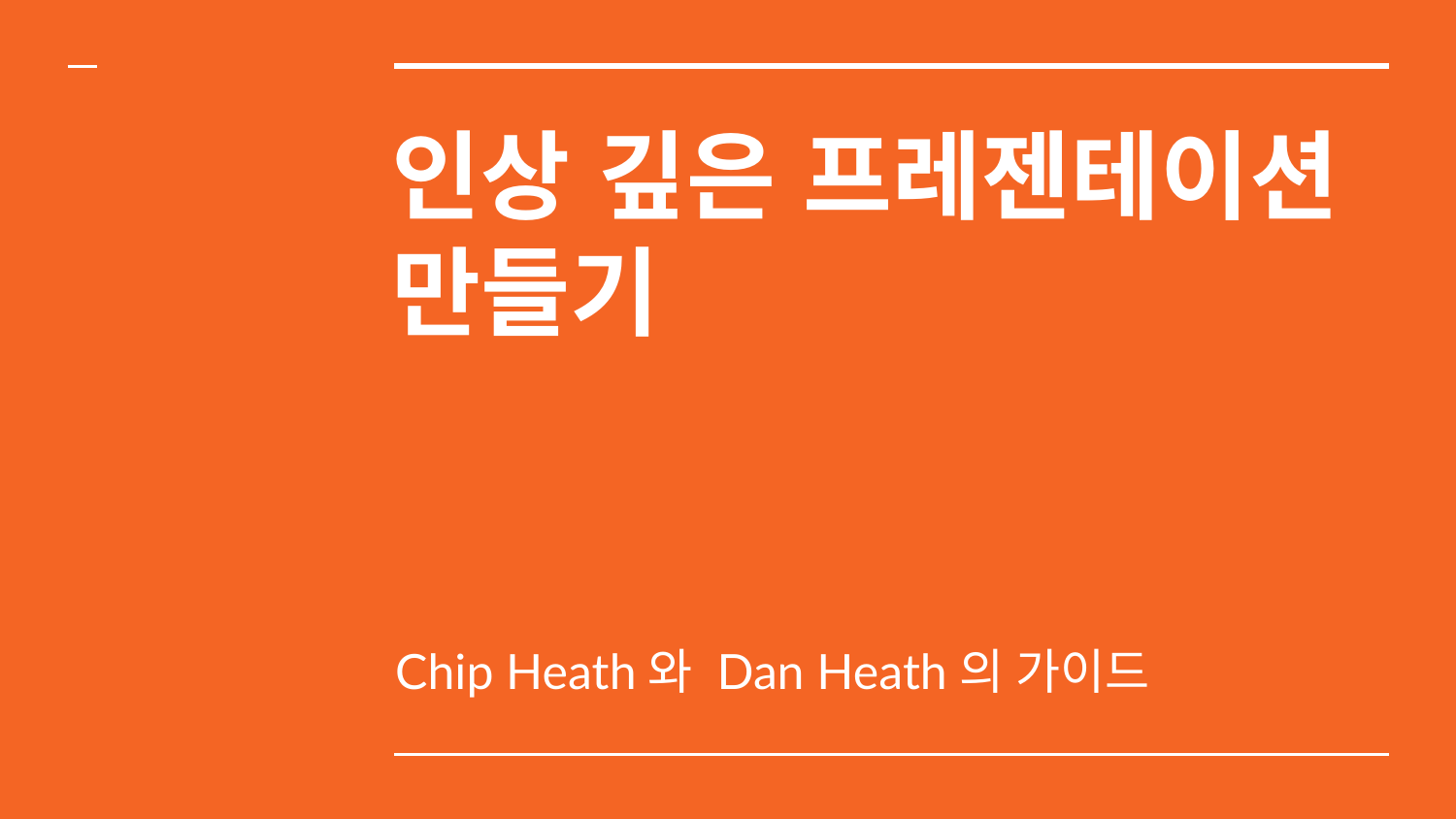

# 인상 깊은 프레젠테이션 만들기
Chip Heath와 Dan Heath의 가이드